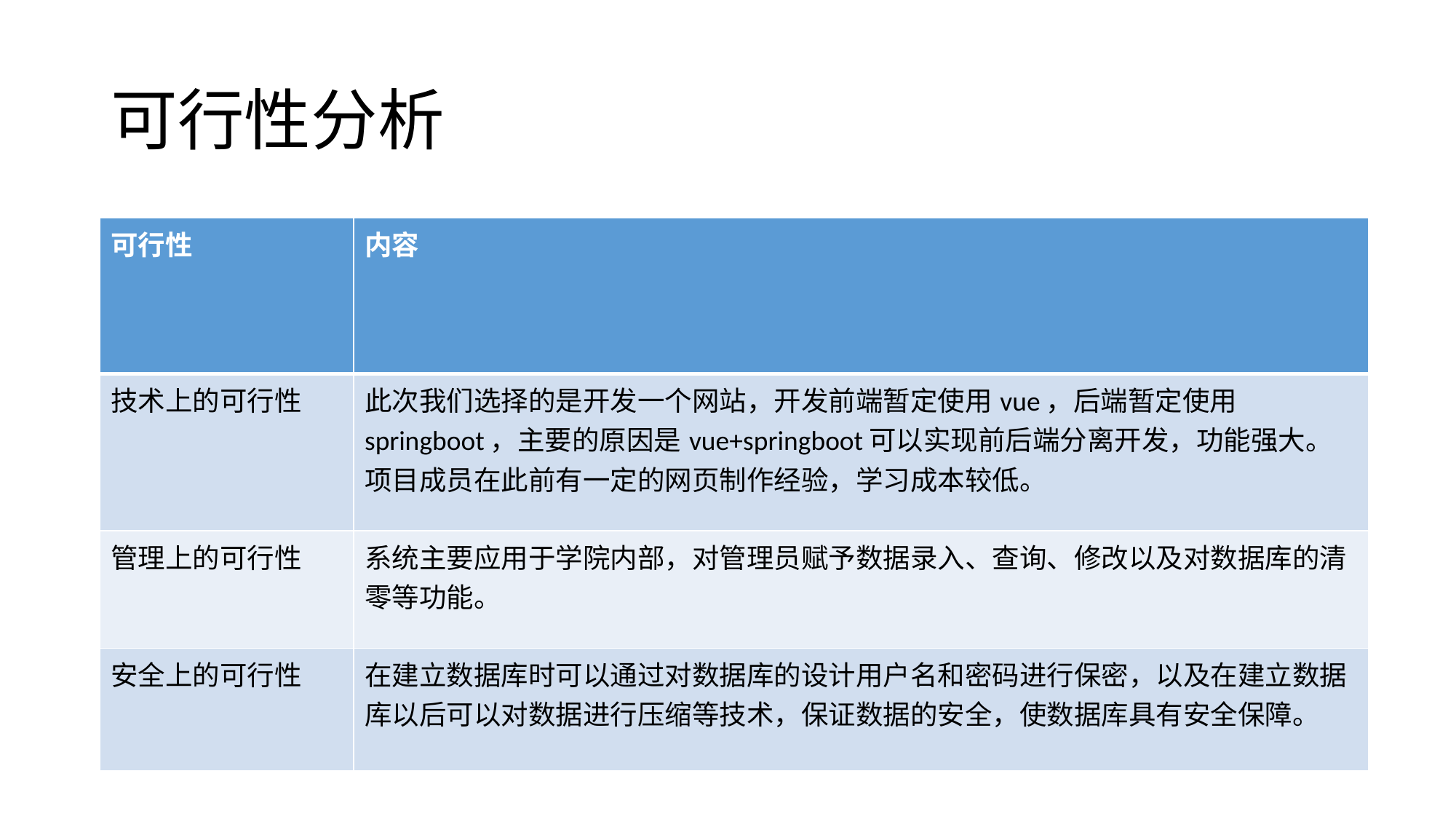

# 可行性分析
| 可行性 | 内容 |
| --- | --- |
| 技术上的可行性 | 此次我们选择的是开发一个网站，开发前端暂定使用vue，后端暂定使用springboot，主要的原因是vue+springboot可以实现前后端分离开发，功能强大。 项目成员在此前有一定的网页制作经验，学习成本较低。 |
| 管理上的可行性 | 系统主要应用于学院内部，对管理员赋予数据录入、查询、修改以及对数据库的清零等功能。 |
| 安全上的可行性 | 在建立数据库时可以通过对数据库的设计用户名和密码进行保密，以及在建立数据库以后可以对数据进行压缩等技术，保证数据的安全，使数据库具有安全保障。 |